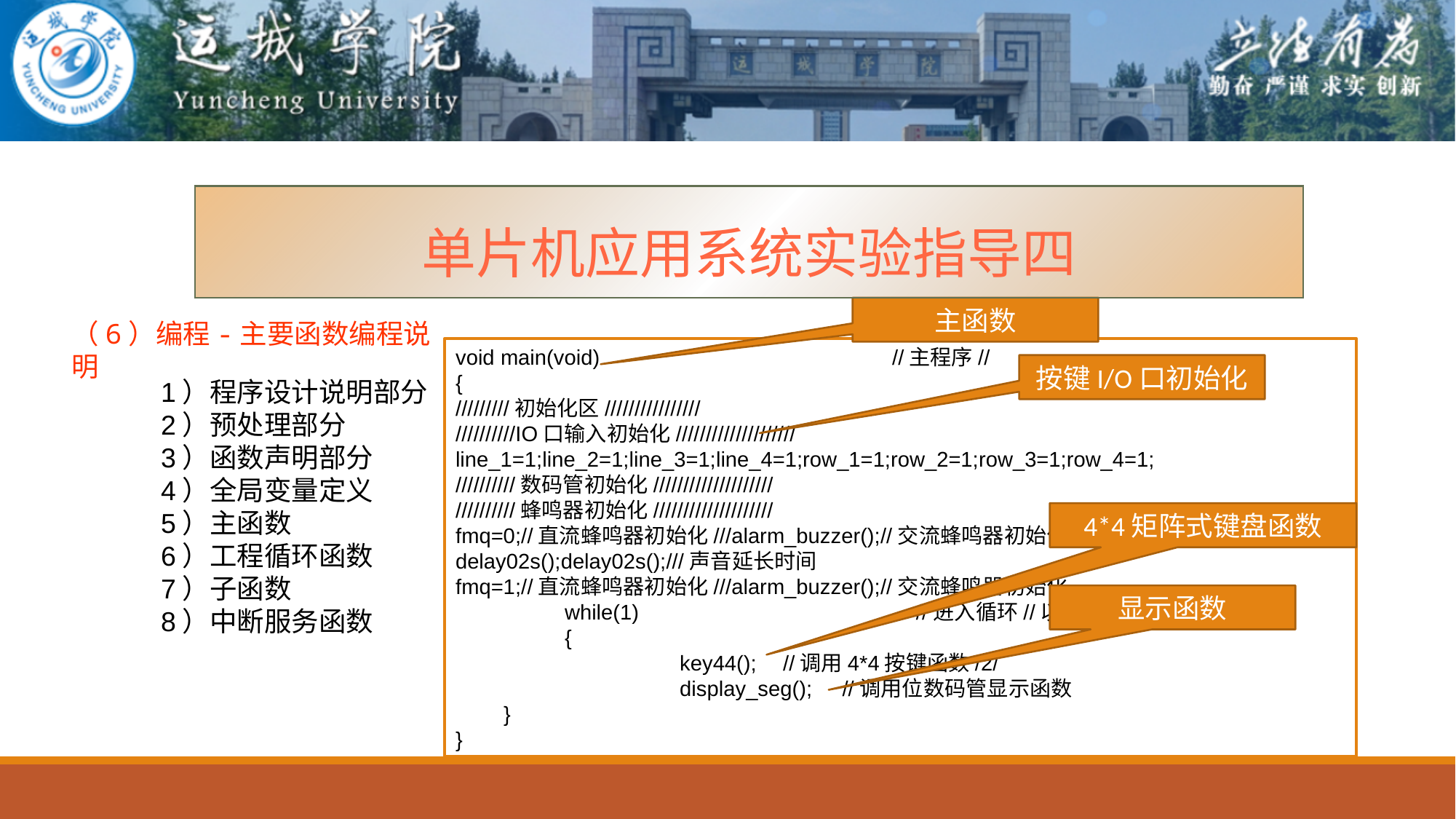

单片机应用系统实验指导四
主函数
（6）编程-主要函数编程说明
void main(void) 			//主程序//
{
/////////初始化区////////////////
//////////IO口输入初始化////////////////////
line_1=1;line_2=1;line_3=1;line_4=1;row_1=1;row_2=1;row_3=1;row_4=1;
//////////数码管初始化////////////////////
//////////蜂鸣器初始化////////////////////
fmq=0;//直流蜂鸣器初始化///alarm_buzzer();//交流蜂鸣器初始化
delay02s();delay02s();///声音延长时间
fmq=1;//直流蜂鸣器初始化///alarm_buzzer();//交流蜂鸣器初始化
	while(1) 			    //进入循环//以下为无限循环程序区
     	{
		 key44(); 	//调用4*4按键函数/2/
		 display_seg();     //调用位数码管显示函数
        }
}
按键I/O口初始化
1）程序设计说明部分
2）预处理部分
3）函数声明部分
4）全局变量定义
5）主函数
6）工程循环函数
7）子函数
8）中断服务函数
4*4矩阵式键盘函数
显示函数